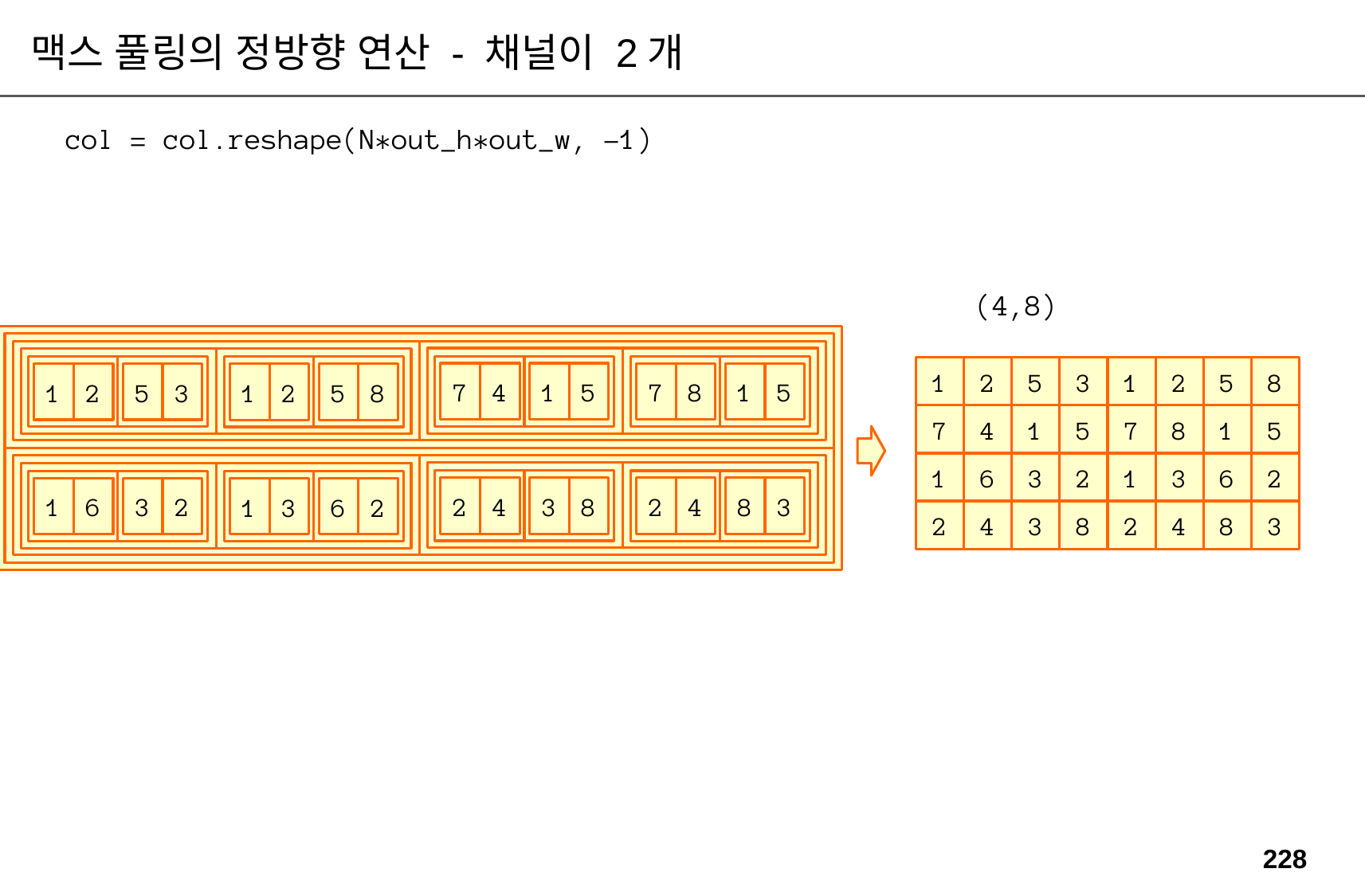

맥스 풀링의 정방향 연산 - 채널이 2개
col = col.reshape(N*out_h*out_w, -1)
(4,8)

8
5
2
1
3
5
2
1
1
5
7
4
1
5
7
8
5
3
1
2
5
8
1
2
1
5
8
7
5
1
4
7

2
6
3
1
2
3
6
1

3
8
2
4
8
3
2
4
3
2
1
6
6
2
1
3
3
8
4
2
8
3
4
2